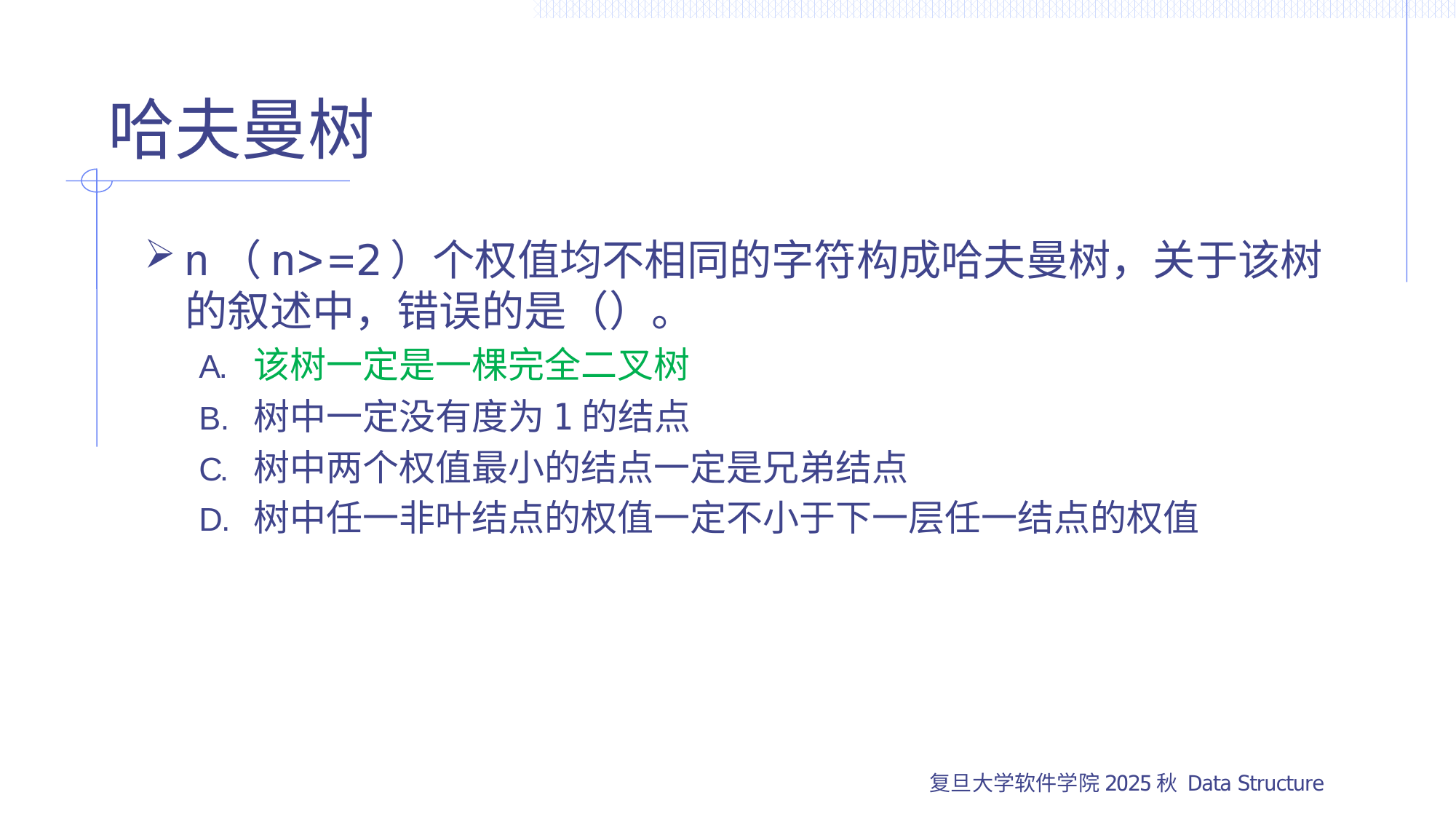

# 哈夫曼树
n（n>=2）个权值均不相同的字符构成哈夫曼树，关于该树的叙述中，错误的是（）。
该树一定是一棵完全二叉树
树中一定没有度为1的结点
树中两个权值最小的结点一定是兄弟结点
树中任一非叶结点的权值一定不小于下一层任一结点的权值